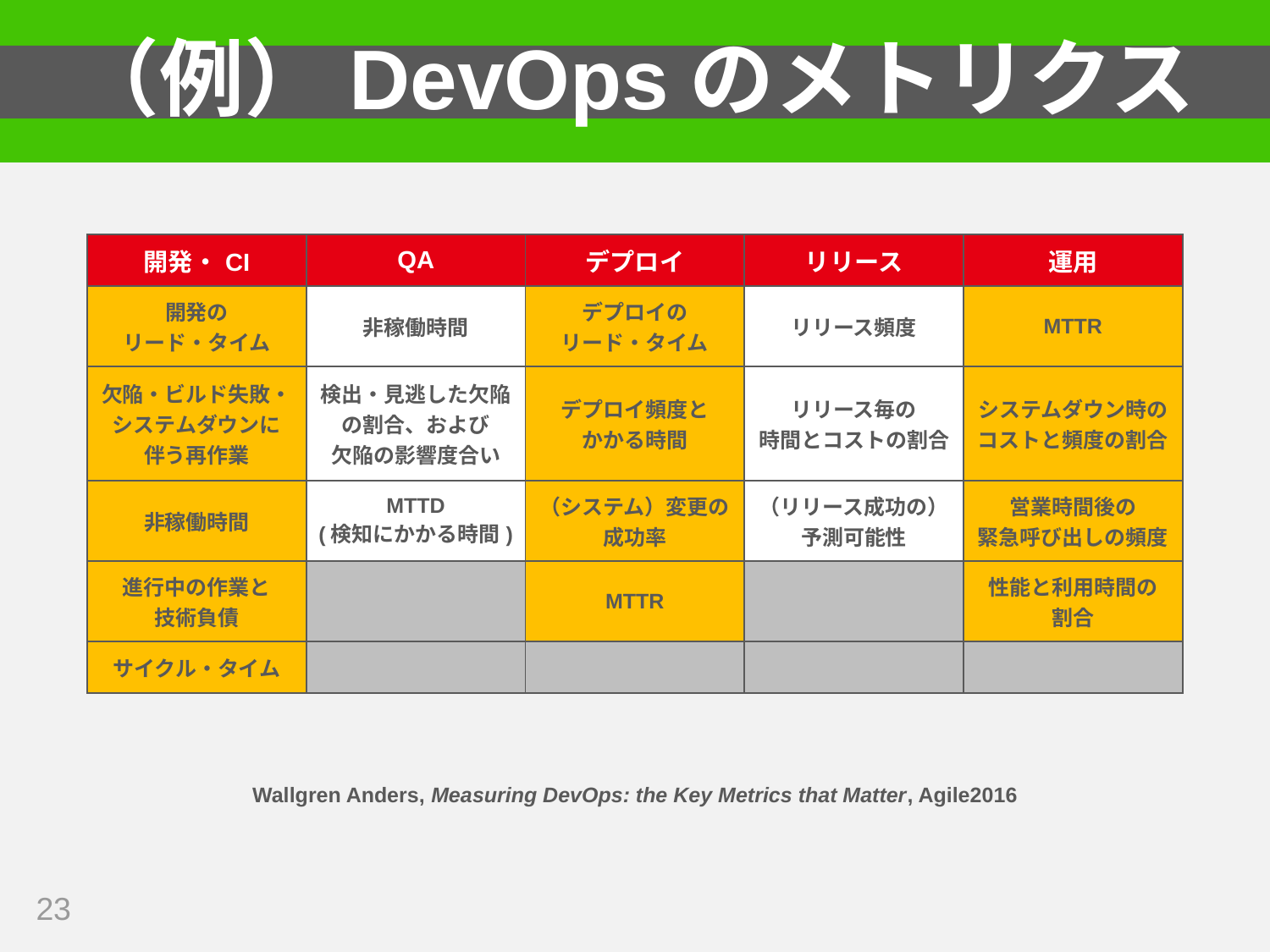

# （例）DevOpsのメトリクス
| 開発・CI | QA | デプロイ | リリース | 運用 |
| --- | --- | --- | --- | --- |
| 開発の リード・タイム | 非稼働時間 | デプロイの リード・タイム | リリース頻度 | MTTR |
| 欠陥・ビルド失敗・システムダウンに 伴う再作業 | 検出・見逃した欠陥の割合、および 欠陥の影響度合い | デプロイ頻度と かかる時間 | リリース毎の 時間とコストの割合 | システムダウン時の コストと頻度の割合 |
| 非稼働時間 | MTTD (検知にかかる時間) | （システム）変更の 成功率 | （リリース成功の） 予測可能性 | 営業時間後の 緊急呼び出しの頻度 |
| 進行中の作業と 技術負債 |  | MTTR |  | 性能と利用時間の 割合 |
| サイクル・タイム |  |  |  |  |
Wallgren Anders, Measuring DevOps: the Key Metrics that Matter, Agile2016
23